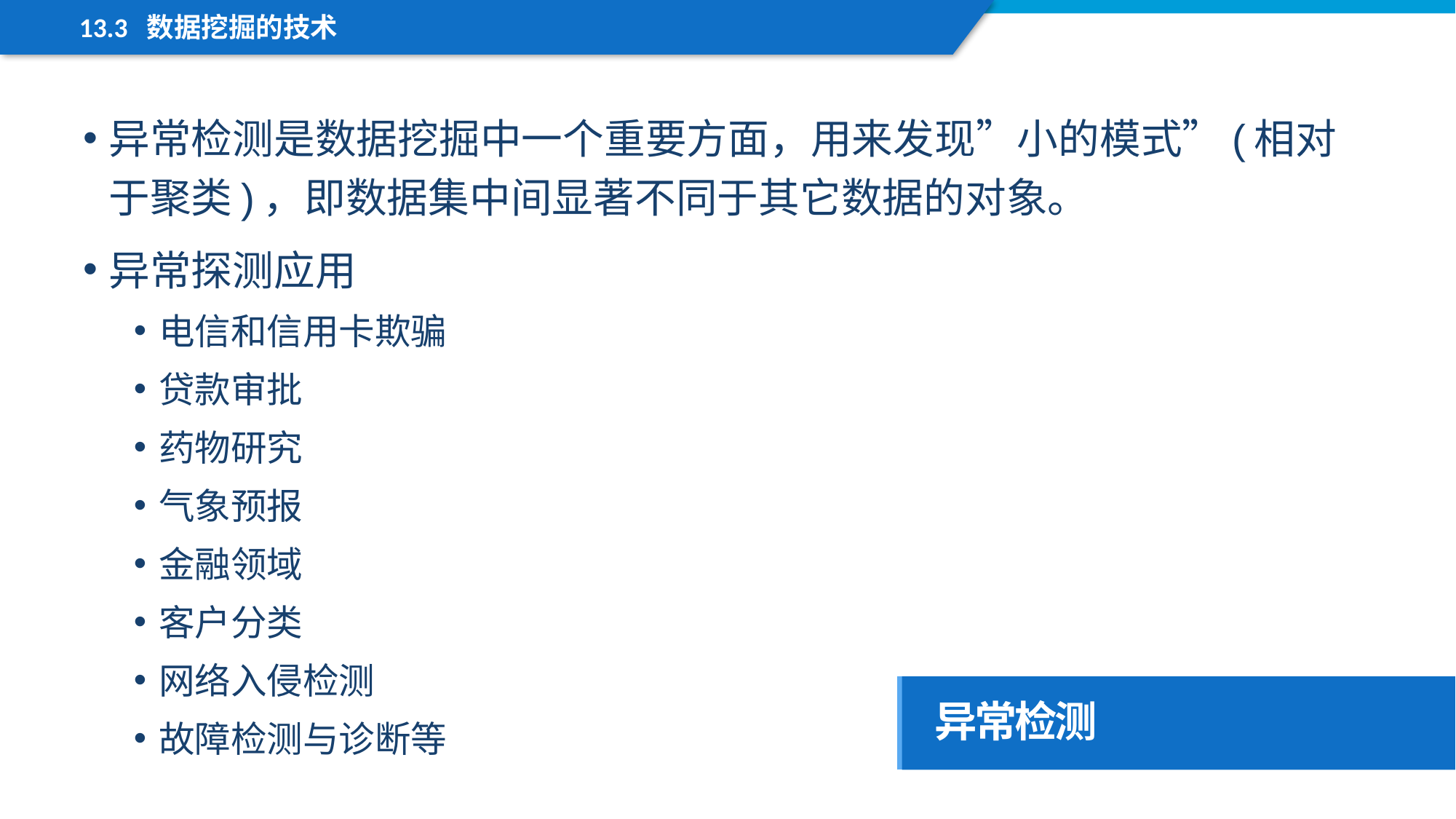

13.3  数据挖掘的技术
异常检测是数据挖掘中一个重要方面，用来发现”小的模式”(相对于聚类)，即数据集中间显著不同于其它数据的对象。
异常探测应用
电信和信用卡欺骗
贷款审批
药物研究
气象预报
金融领域
客户分类
网络入侵检测
故障检测与诊断等
异常检测